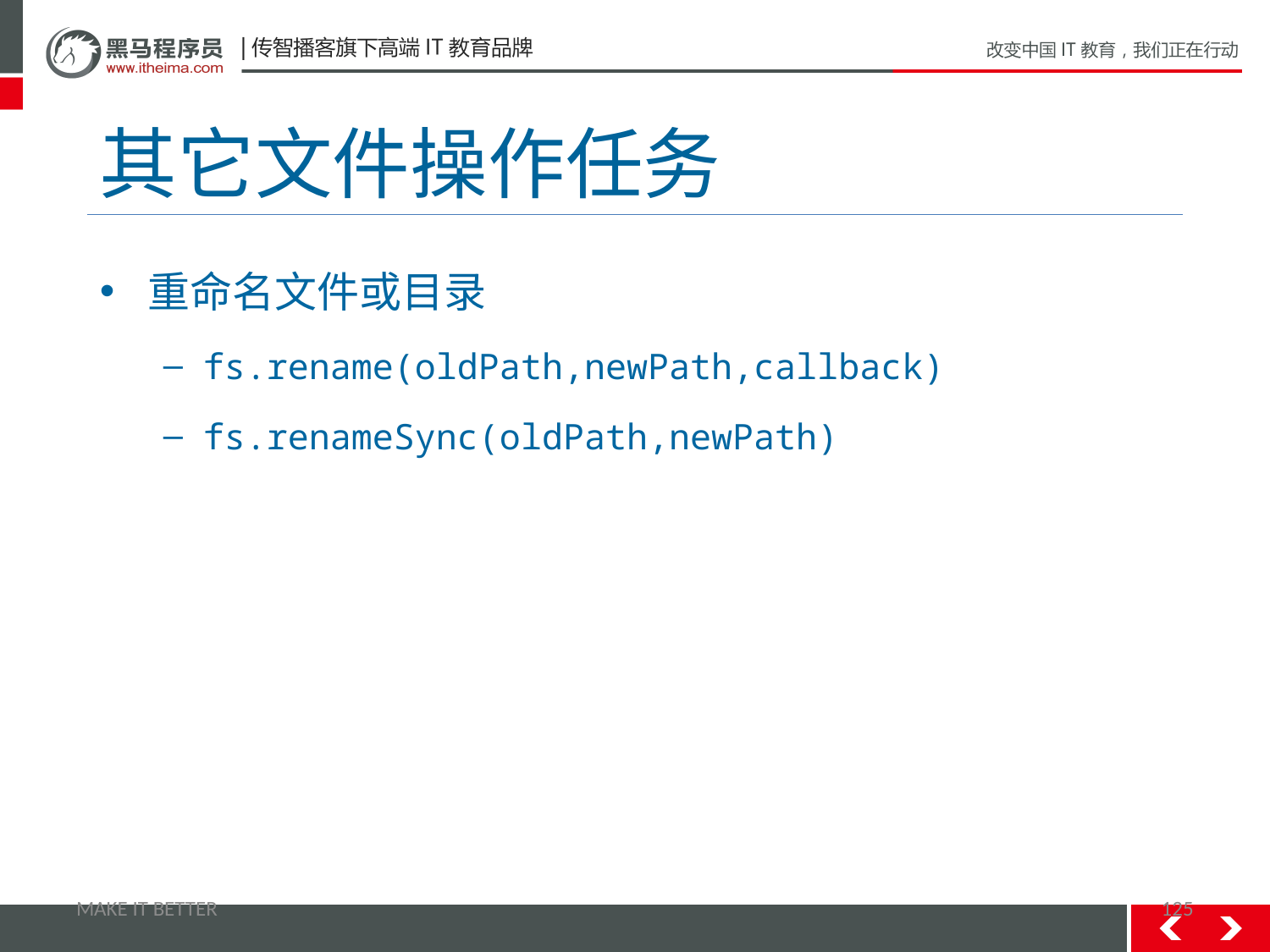

# 其它文件操作任务
重命名文件或目录
fs.rename(oldPath,newPath,callback)
fs.renameSync(oldPath,newPath)
MAKE IT BETTER
125